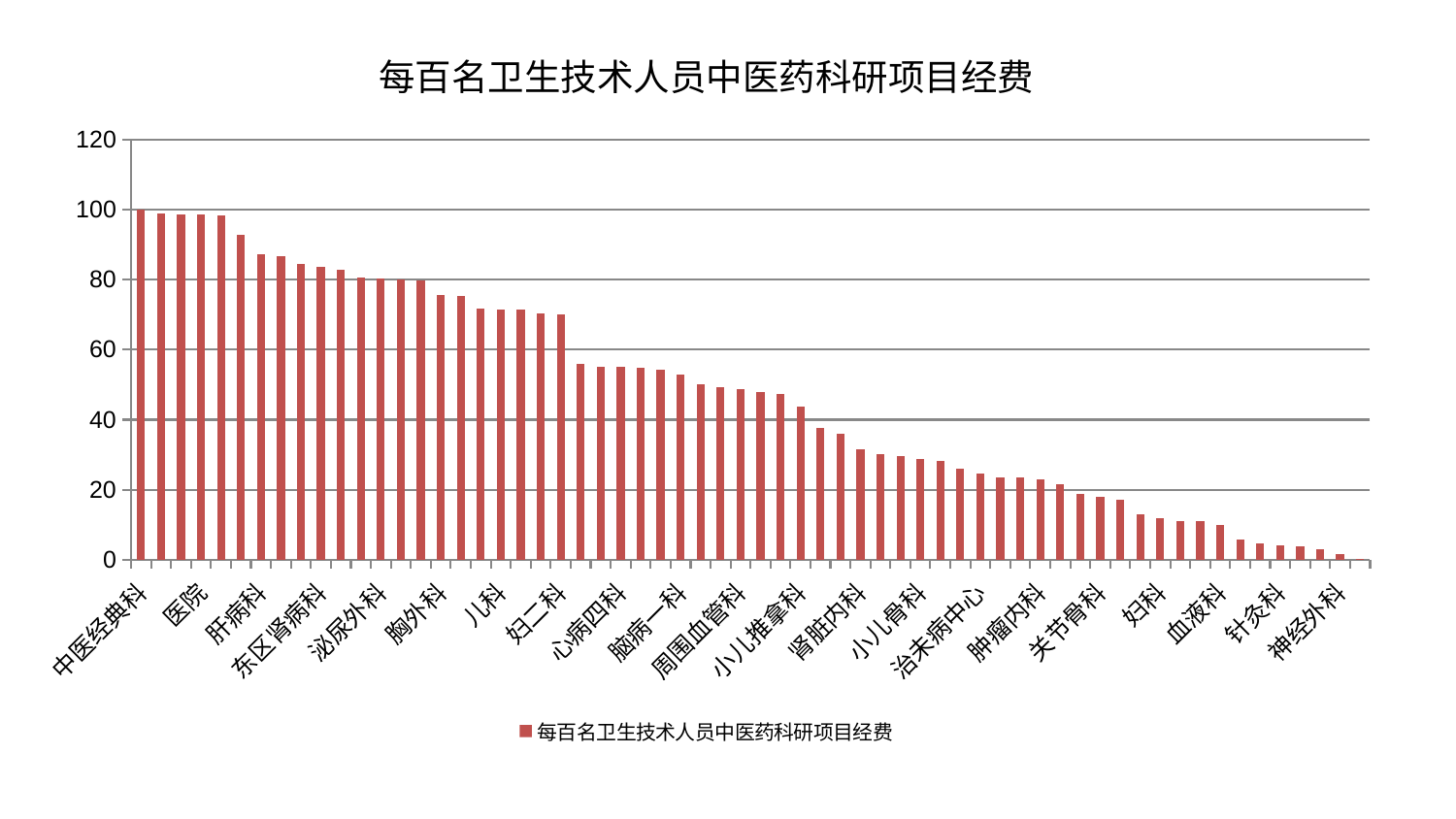

### Chart: 每百名卫生技术人员中医药科研项目经费

| Category | 每百名卫生技术人员中医药科研项目经费 |
|---|---|
| 中医经典科 | 100.0 |
| 脊柱骨科 | 98.99111821249737 |
| 口腔科 | 98.58475387077713 |
| 医院 | 98.57041272251773 |
| 肾病科 | 98.43456034914773 |
| 创伤骨科 | 92.71671678744104 |
| 肝病科 | 87.17441023181809 |
| 耳鼻喉科 | 86.66023809480919 |
| 心病二科 | 84.35561773592836 |
| 东区肾病科 | 83.56067210511478 |
| 产科 | 82.73899366657446 |
| 身心医学科 | 80.7086095813657 |
| 泌尿外科 | 80.33893291301011 |
| 骨科 | 80.11965786562857 |
| 消化内科 | 79.69822254995157 |
| 胸外科 | 75.71272845894903 |
| 老年医学科 | 75.45815313607537 |
| 脾胃科消化科合并 | 71.80015025459117 |
| 儿科 | 71.51191948246057 |
| 脾胃病科 | 71.35612255027375 |
| 中医外治中心 | 70.42382985739988 |
| 妇二科 | 70.01228192117252 |
| 肛肠科 | 55.99305960648677 |
| 综合内科 | 55.2499775874292 |
| 心病四科 | 54.99125361533254 |
| 美容皮肤科 | 54.7363370440718 |
| 呼吸内科 | 54.168530105036815 |
| 脑病一科 | 52.99470959594045 |
| 内分泌科 | 50.161297212413764 |
| 重症医学科 | 49.18053957281458 |
| 周围血管科 | 48.72050506589274 |
| 推拿科 | 47.87644326931923 |
| 显微骨科 | 47.21190355619138 |
| 小儿推拿科 | 43.78718043926083 |
| 微创骨科 | 37.665822664805624 |
| 普通外科 | 35.87794737313444 |
| 肾脏内科 | 31.473950502468753 |
| 风湿病科 | 30.146823538588908 |
| 心血管内科 | 29.635706008235747 |
| 小儿骨科 | 28.701940525421303 |
| 男科 | 28.214404033303 |
| 脑病二科 | 26.102721245092255 |
| 治未病中心 | 24.613079001348144 |
| 西区重症医学科 | 23.606217625103575 |
| 妇科妇二科合并 | 23.510985823020505 |
| 肿瘤内科 | 23.06766559597649 |
| 神经内科 | 21.60353683612659 |
| 乳腺甲状腺外科 | 18.893421346203205 |
| 关节骨科 | 17.941303247408722 |
| 肝胆外科 | 17.099785210013806 |
| 运动损伤骨科 | 13.040853782638099 |
| 妇科 | 11.918242328286214 |
| 东区重症医学科 | 11.041587547670906 |
| 眼科 | 10.901643281790962 |
| 血液科 | 9.797727994891744 |
| 心病一科 | 5.646359222586858 |
| 脑病三科 | 4.765295216110839 |
| 针灸科 | 4.028806854211829 |
| 心病三科 | 3.97372075500879 |
| 皮肤科 | 2.8936658228733902 |
| 神经外科 | 1.5632743904919801 |
| 康复科 | 0.15545770390460062 |
249